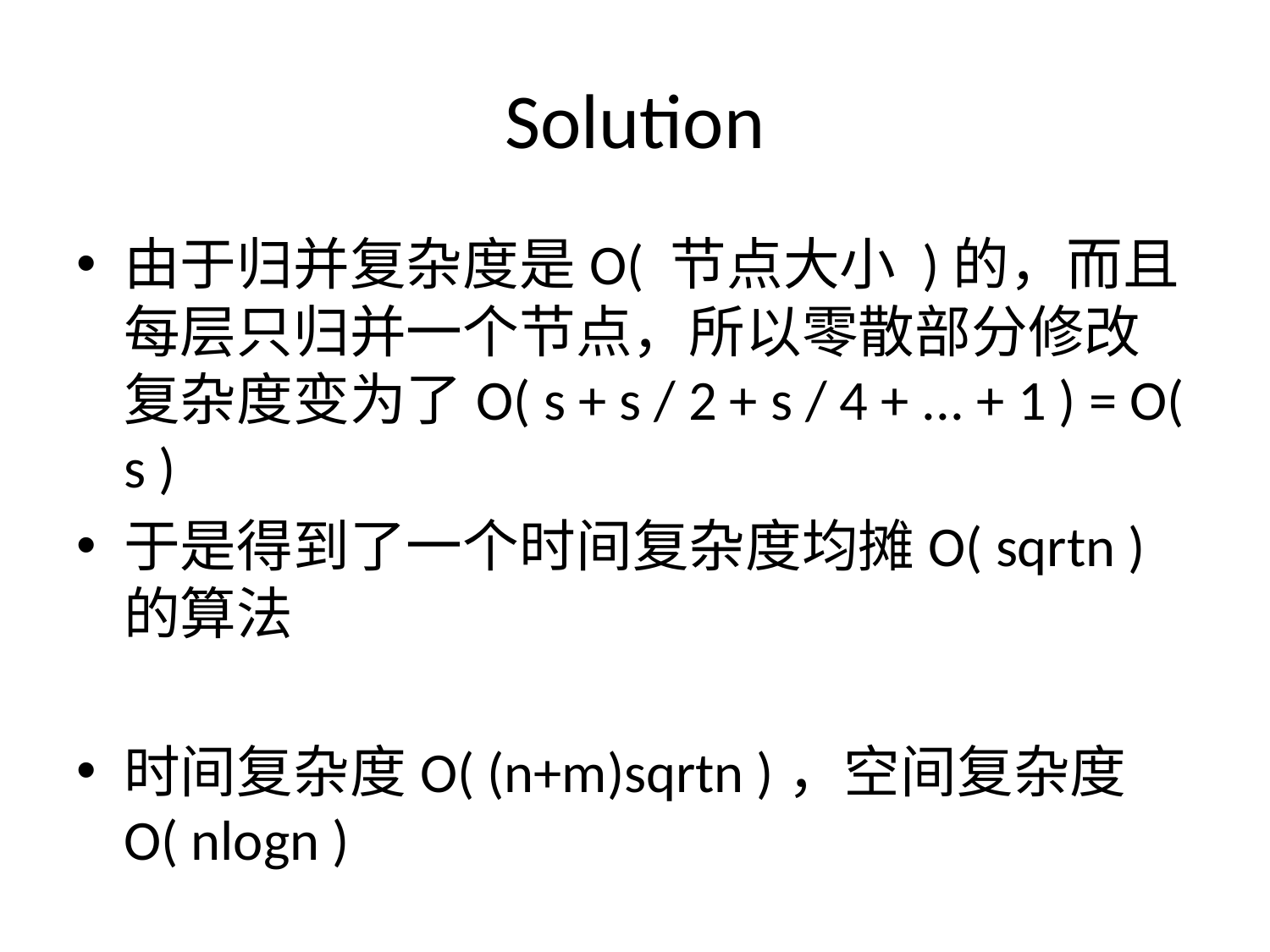

# Solution
由于归并复杂度是O( 节点大小 )的，而且每层只归并一个节点，所以零散部分修改复杂度变为了O( s + s / 2 + s / 4 + ... + 1 ) = O( s )
于是得到了一个时间复杂度均摊O( sqrtn )的算法

时间复杂度O( (n+m)sqrtn )，空间复杂度O( nlogn )